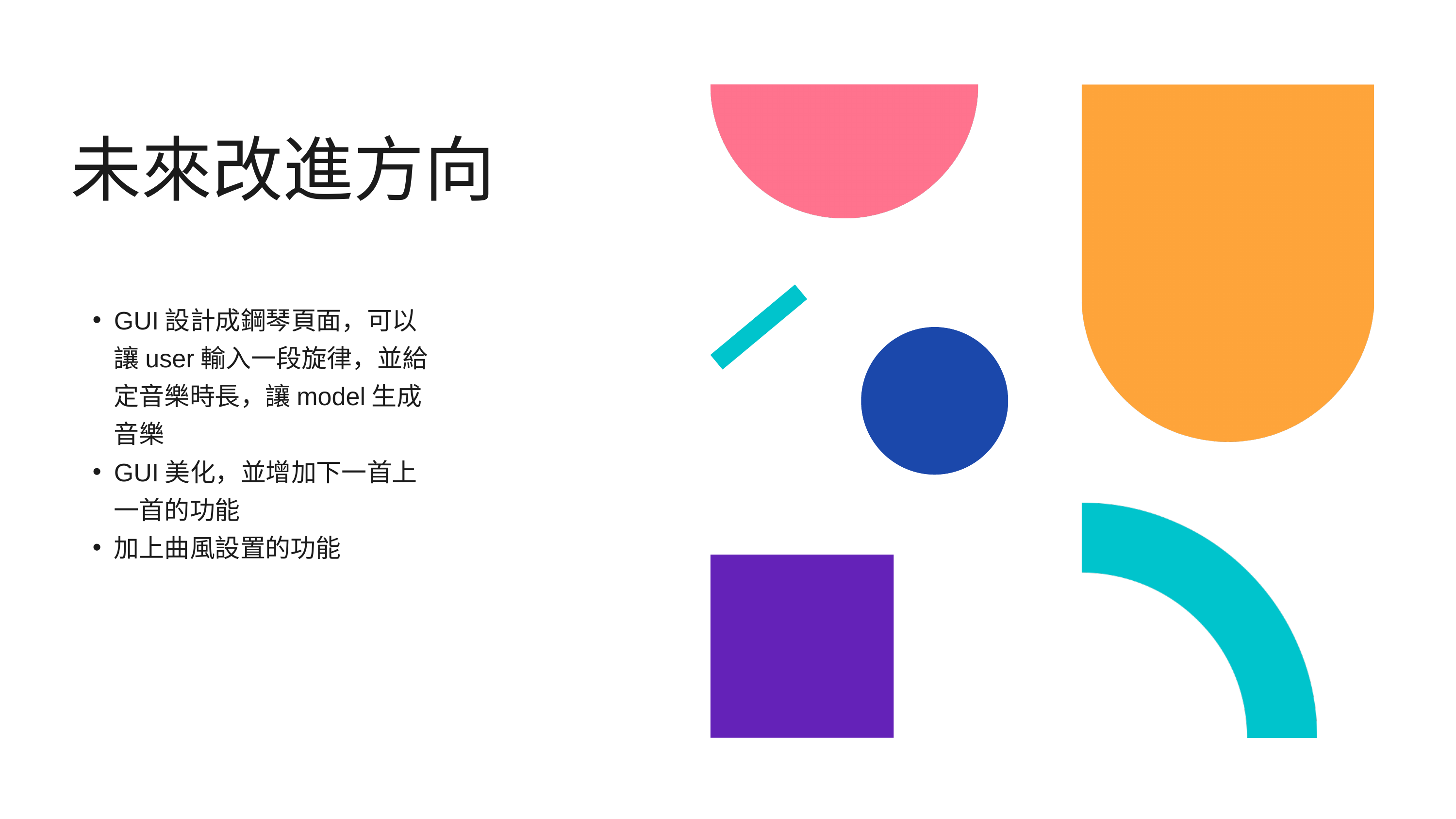

未來改進方向
GUI設計成鋼琴頁面，可以讓user輸入一段旋律，並給定音樂時長，讓model生成音樂
GUI美化，並增加下一首上一首的功能
加上曲風設置的功能